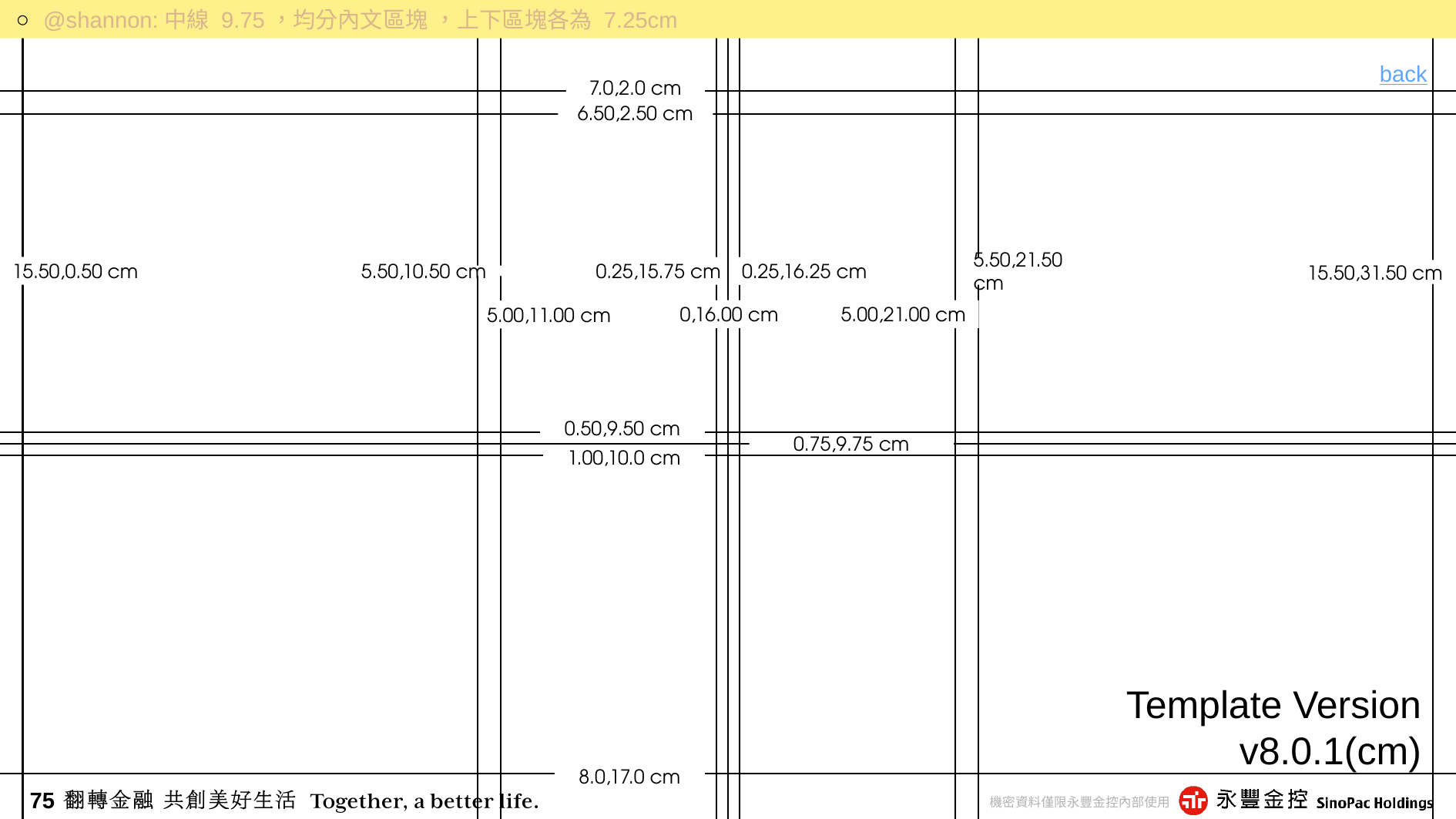

@shannon:中線 9.75，均分內文區塊 ，上下區塊各為 7.25cm
8.50,0.50 cm
back
7.0,2.0 cm
6.50,2.50 cm
15.50,0.50 cm
0.25,15.75 cm
0.25,16.25 cm
5.50,21.50 cm
15.50,31.50 cm
5.50,10.50 cm
5.00,21.00 cm
0,16.00 cm
5.00,11.00 cm
0.50,9.50 cm
0.75,9.75 cm
1.00,10.0 cm
Template Version
v8.0.1(cm)
8.0,17.0 cm